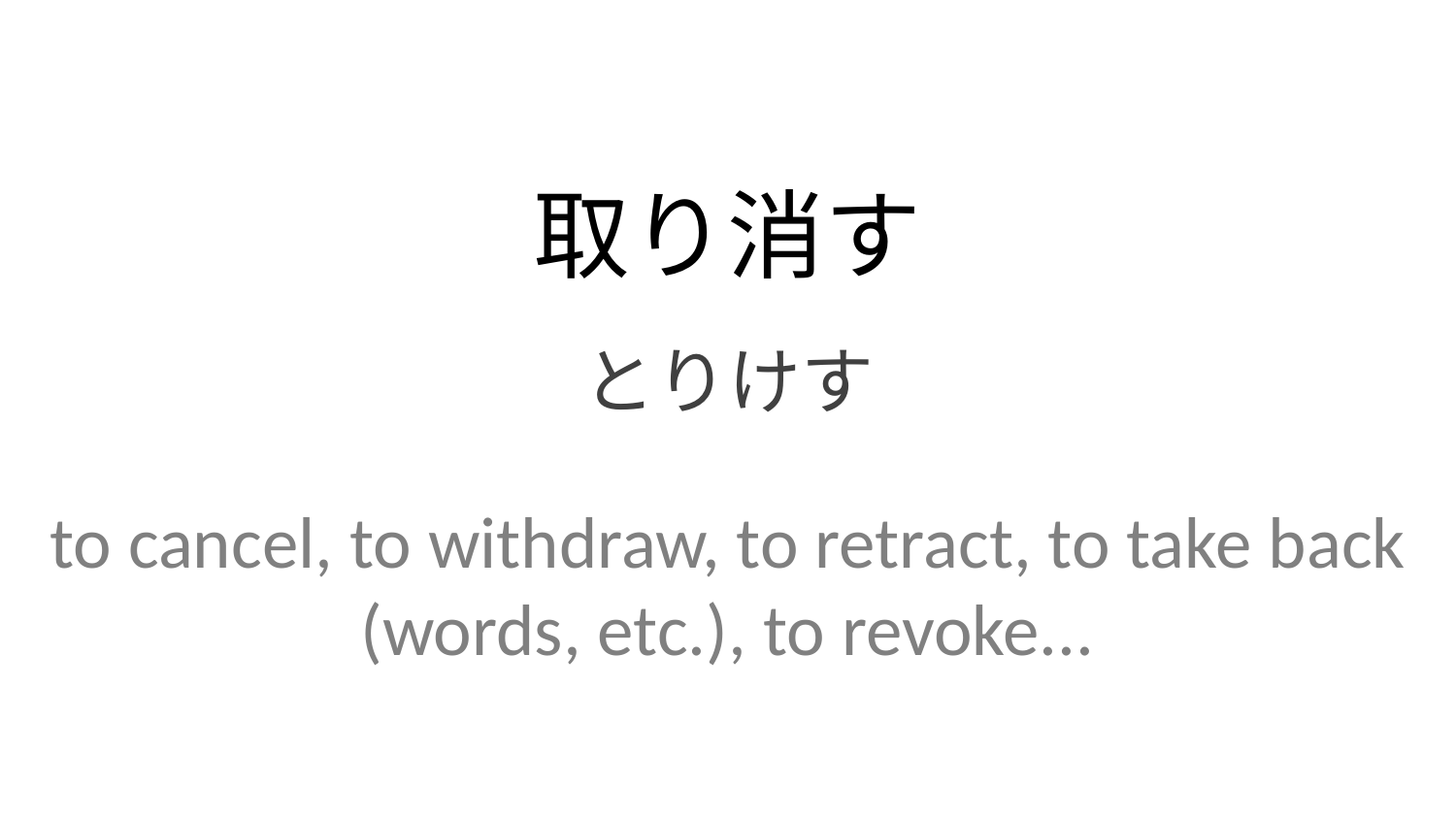

取り消す

とりけす
to cancel, to withdraw, to retract, to take back (words, etc.), to revoke...